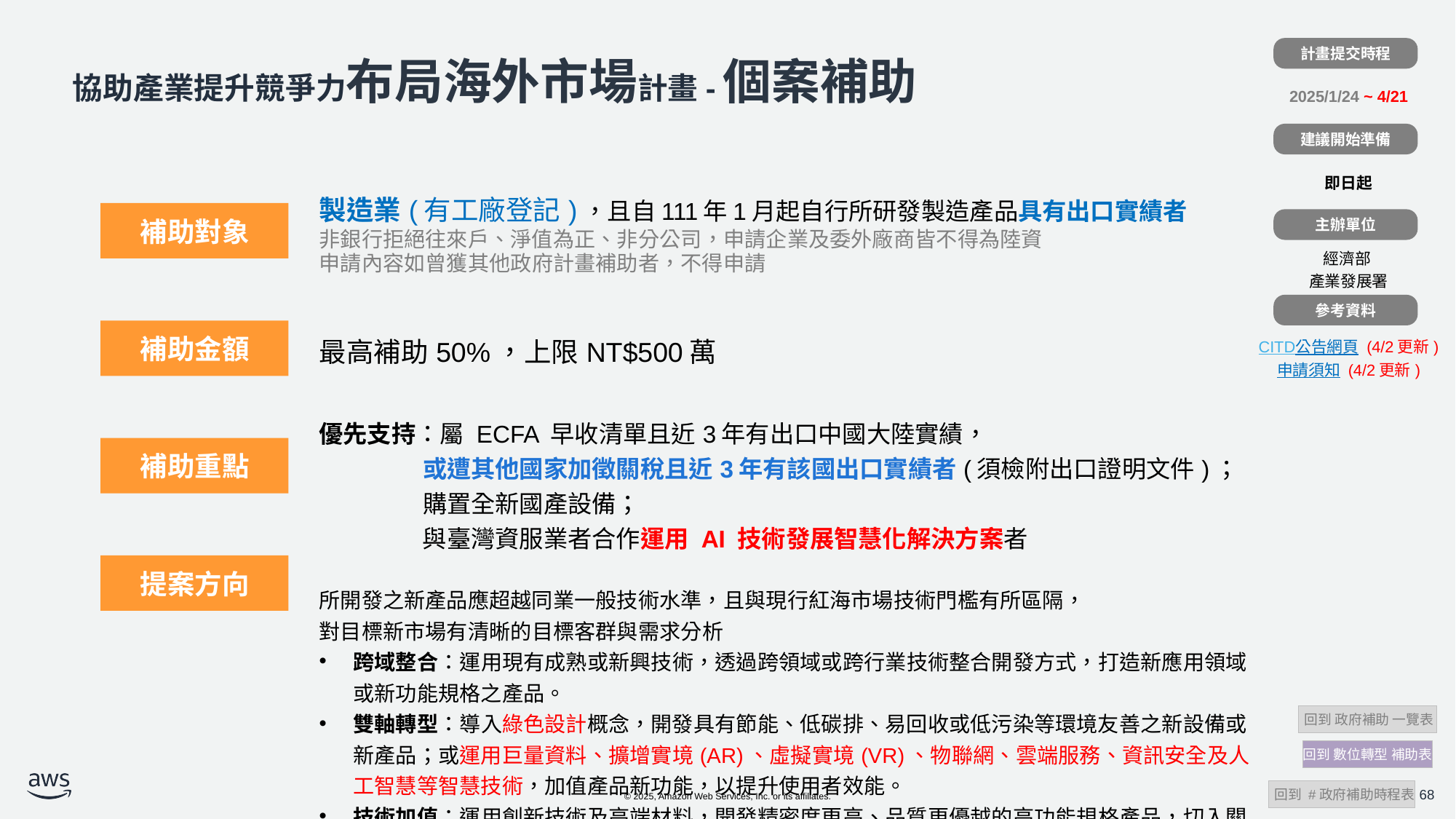

計畫提交時程
|  |
| --- |
| 2025/1/24 ~ 4/21 |
|  |
| 即日起 |
|  |
| 經濟部 產業發展署 |
|  |
| CITD公告網頁 (4/2更新) 申請須知 (4/2更新) |
# 協助產業提升競爭力布局海外市場計畫-個案補助
建議開始準備
|  | 製造業(有工廠登記)，且自111年1月起自行所研發製造產品具有出口實績者 非銀行拒絕往來戶、淨值為正、非分公司，申請企業及委外廠商皆不得為陸資 申請內容如曾獲其他政府計畫補助者，不得申請 |
| --- | --- |
|  | 最高補助50%，上限NT$500萬 |
|  | 優先支持：屬 ECFA 早收清單且近3年有出口中國大陸實績， 或遭其他國家加徵關稅且近3年有該國出口實績者(須檢附出口證明文件)； 購置全新國產設備； 與臺灣資服業者合作運用 AI 技術發展智慧化解決方案者 |
|  | 所開發之新產品應超越同業一般技術水準，且與現行紅海市場技術門檻有所區隔， 對目標新市場有清晰的目標客群與需求分析 跨域整合：運用現有成熟或新興技術，透過跨領域或跨行業技術整合開發方式，打造新應用領域或新功能規格之產品。 雙軸轉型：導入綠色設計概念，開發具有節能、低碳排、易回收或低污染等環境友善之新設備或新產品；或運用巨量資料、擴增實境(AR)、虛擬實境(VR)、物聯網、雲端服務、資訊安全及人工智慧等智慧技術，加值產品新功能，以提升使用者效能。 技術加值：運用創新技術及高端材料，開發精密度更高、品質更優越的高功能規格產品，切入關鍵產業供應鏈。 |
補助對象
主辦單位
參考資料
補助金額
補助重點
提案方向
 回到 政府補助 一覽表
回到 數位轉型 補助表
 回到 #政府補助時程表
68